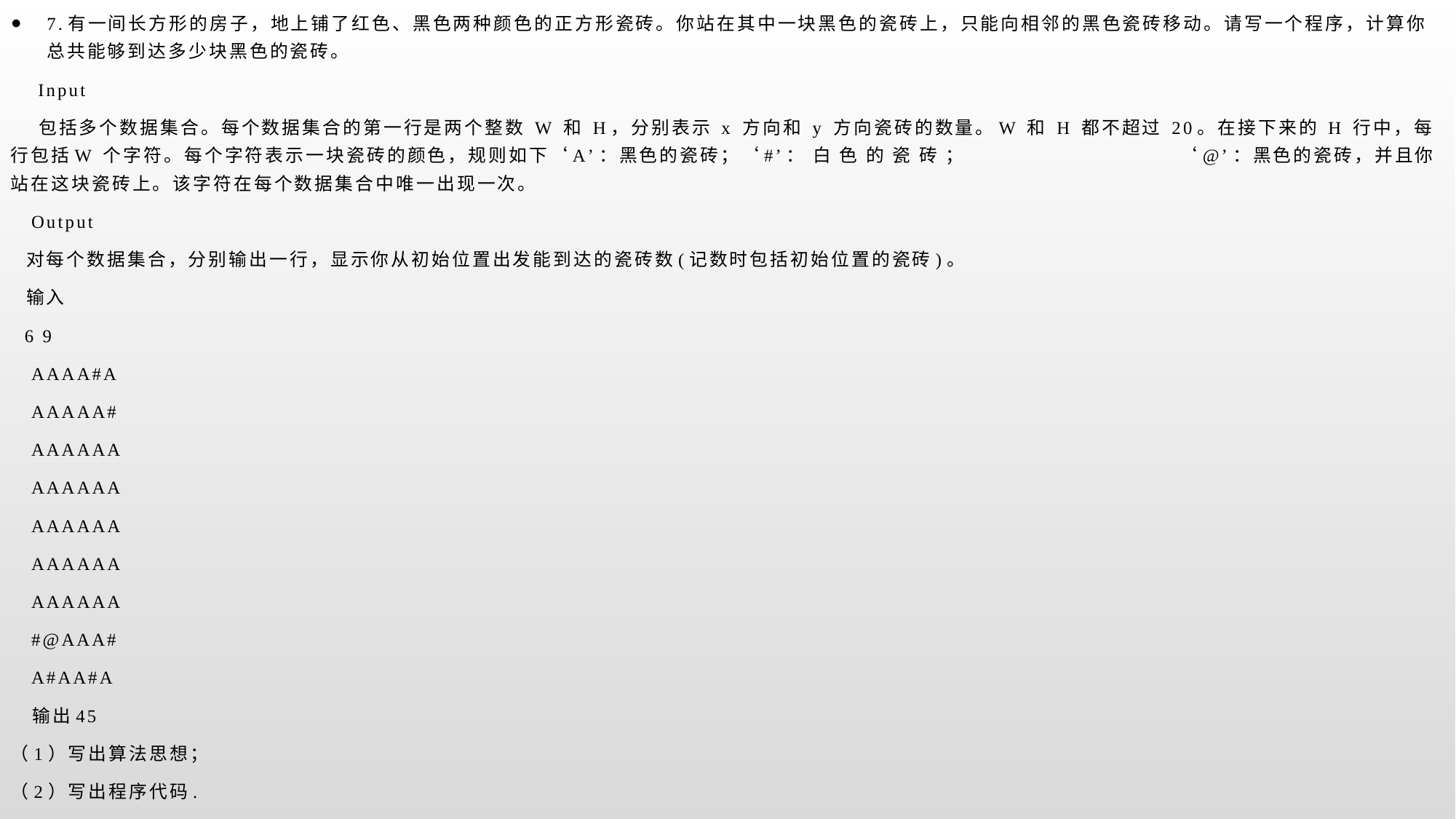

7.有一间长方形的房子，地上铺了红色、黑色两种颜色的正方形瓷砖。你站在其中一块黑色的瓷砖上，只能向相邻的黑色瓷砖移动。请写一个程序，计算你总共能够到达多少块黑色的瓷砖。
    Input
    包括多个数据集合。每个数据集合的第一行是两个整数 W 和 H，分别表示 x 方向和 y 方向瓷砖的数量。W 和 H 都不超过 20。在接下来的 H 行中，每行包括W 个字符。每个字符表示一块瓷砖的颜色，规则如下‘A’：黑色的瓷砖；‘#’： 白 色 的 瓷 砖 ；                                  ‘@’：黑色的瓷砖，并且你站在这块瓷砖上。该字符在每个数据集合中唯一出现一次。
   Output
  对每个数据集合，分别输出一行，显示你从初始位置出发能到达的瓷砖数(记数时包括初始位置的瓷砖)。
  输入
  6 9
   AAAA#A
   AAAAA#
   AAAAAA
   AAAAAA
   AAAAAA
   AAAAAA
   AAAAAA
   #@AAA#
   A#AA#A
   输出45
（1）写出算法思想；
（2）写出程序代码.